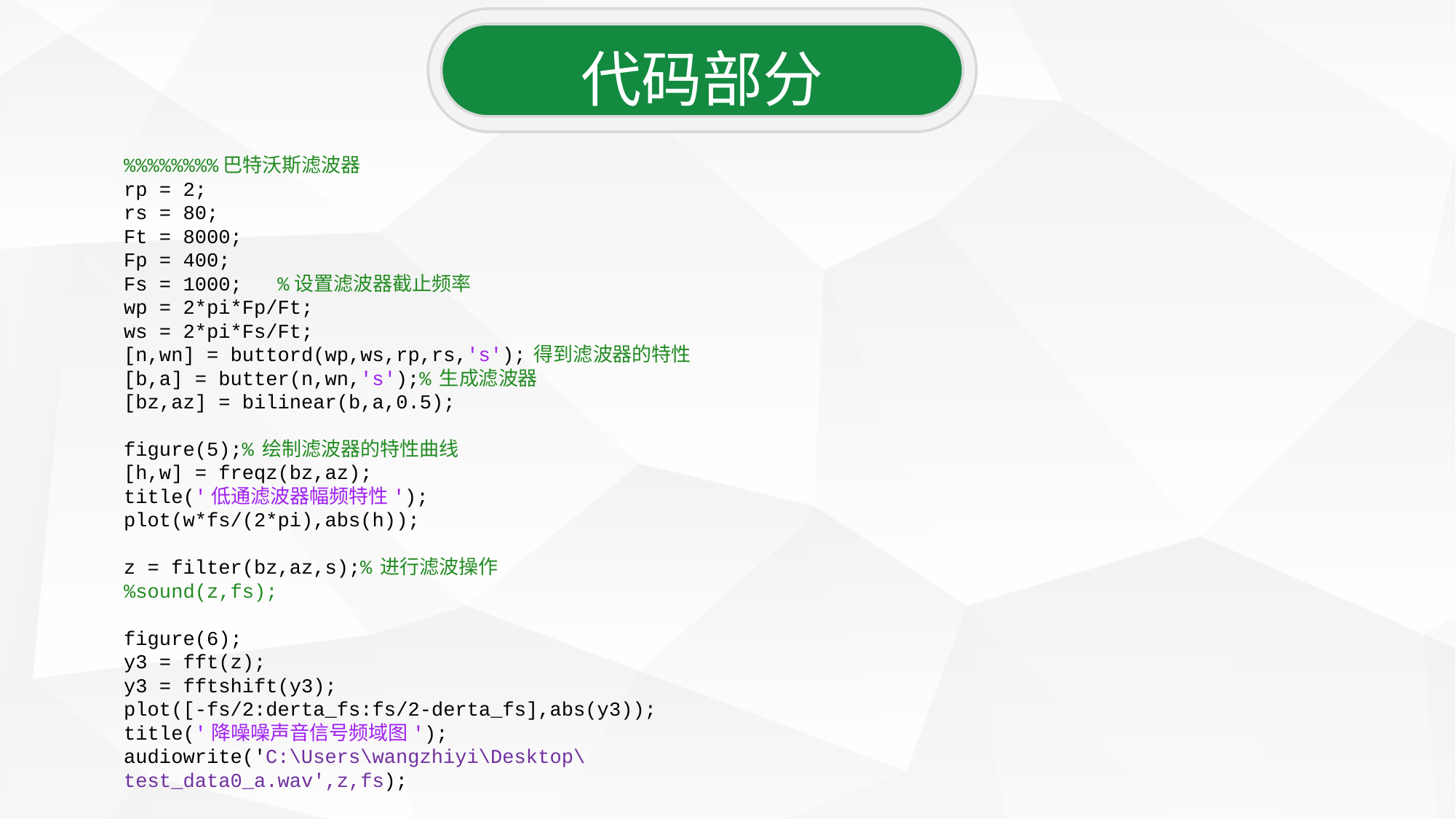

代码部分
%%%%%%%%巴特沃斯滤波器
rp = 2;
rs = 80;
Ft = 8000;
Fp = 400;
Fs = 1000;   %设置滤波器截止频率
wp = 2*pi*Fp/Ft;
ws = 2*pi*Fs/Ft;
[n,wn] = buttord(wp,ws,rp,rs,'s'); 得到滤波器的特性
[b,a] = butter(n,wn,'s');% 生成滤波器
[bz,az] = bilinear(b,a,0.5);

figure(5);% 绘制滤波器的特性曲线
[h,w] = freqz(bz,az);
title('低通滤波器幅频特性');
plot(w*fs/(2*pi),abs(h));

z = filter(bz,az,s);% 进行滤波操作
%sound(z,fs);

figure(6);
y3 = fft(z);
y3 = fftshift(y3);
plot([-fs/2:derta_fs:fs/2-derta_fs],abs(y3));
title('降噪噪声音信号频域图');
audiowrite('C:\Users\wangzhiyi\Desktop\test_data0_a.wav',z,fs);